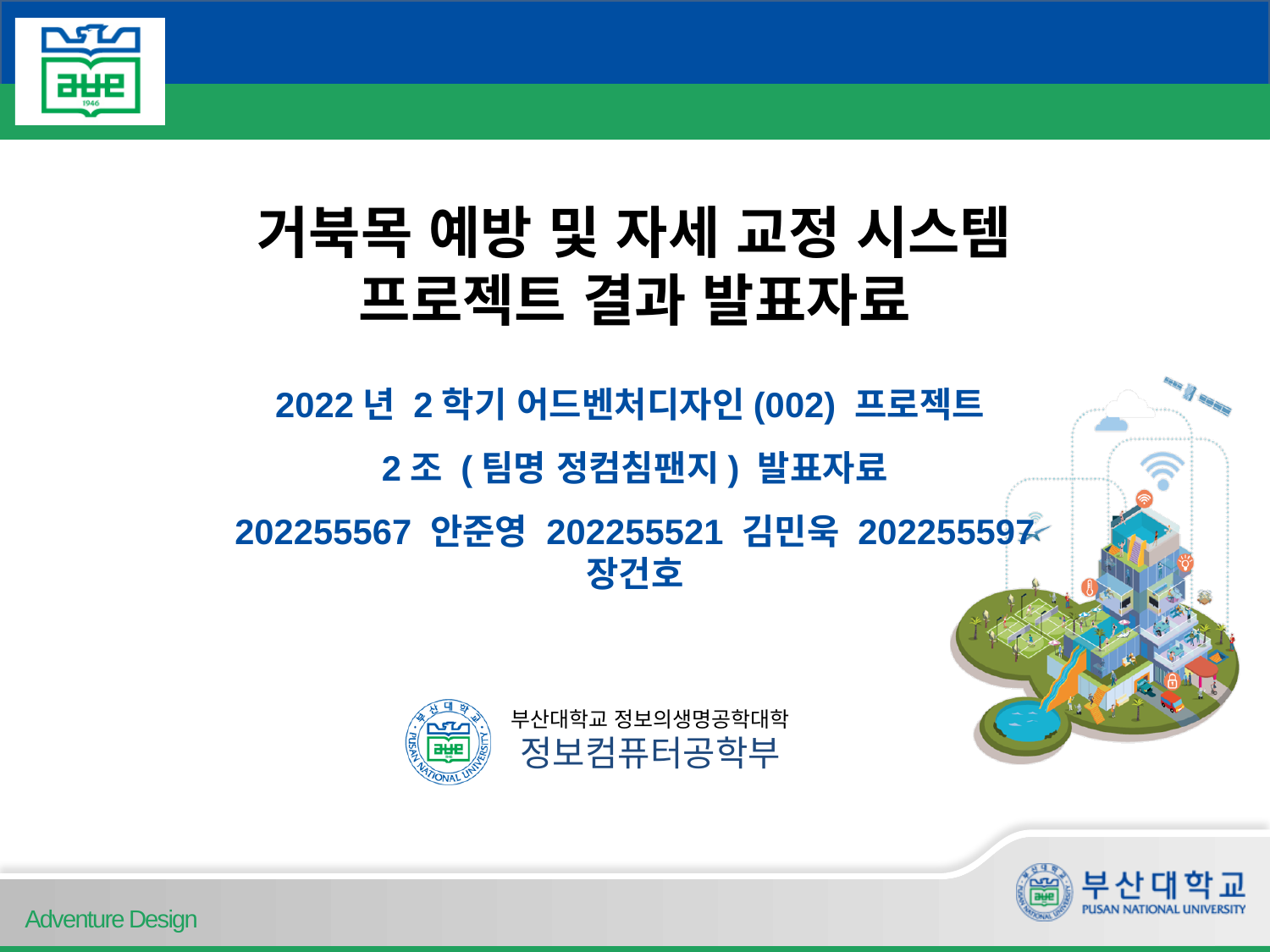

# 거북목 예방 및 자세 교정 시스템 프로젝트 결과 발표자료
2022년 2학기 어드벤처디자인(002) 프로젝트
2조 (팀명 정컴침팬지) 발표자료
202255567 안준영 202255521 김민욱 202255597 장건호
Adventure Design